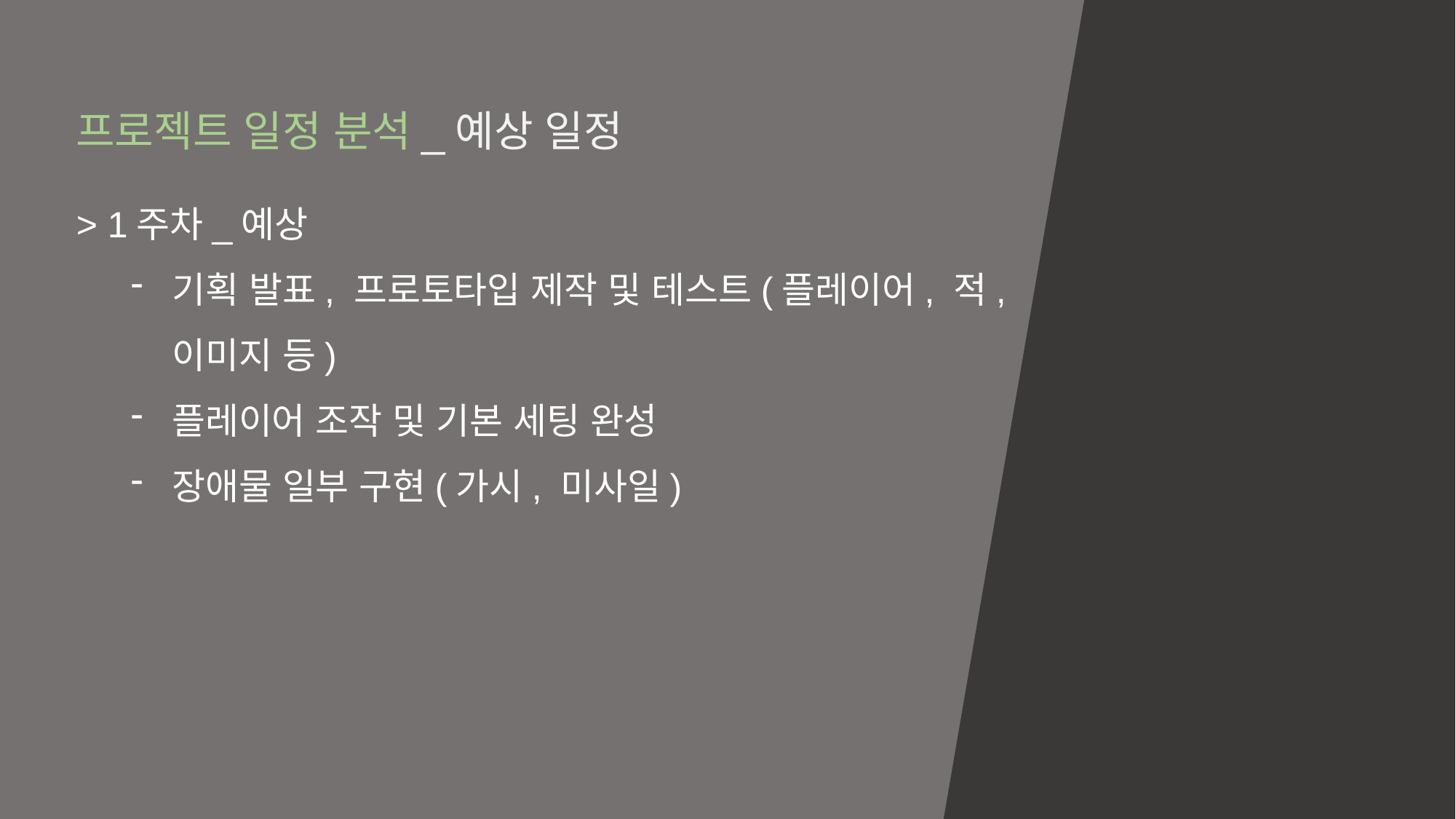

프로젝트 일정 분석_예상 일정
> 1주차_예상
기획 발표, 프로토타입 제작 및 테스트(플레이어, 적, 이미지 등)
플레이어 조작 및 기본 세팅 완성
장애물 일부 구현(가시, 미사일)